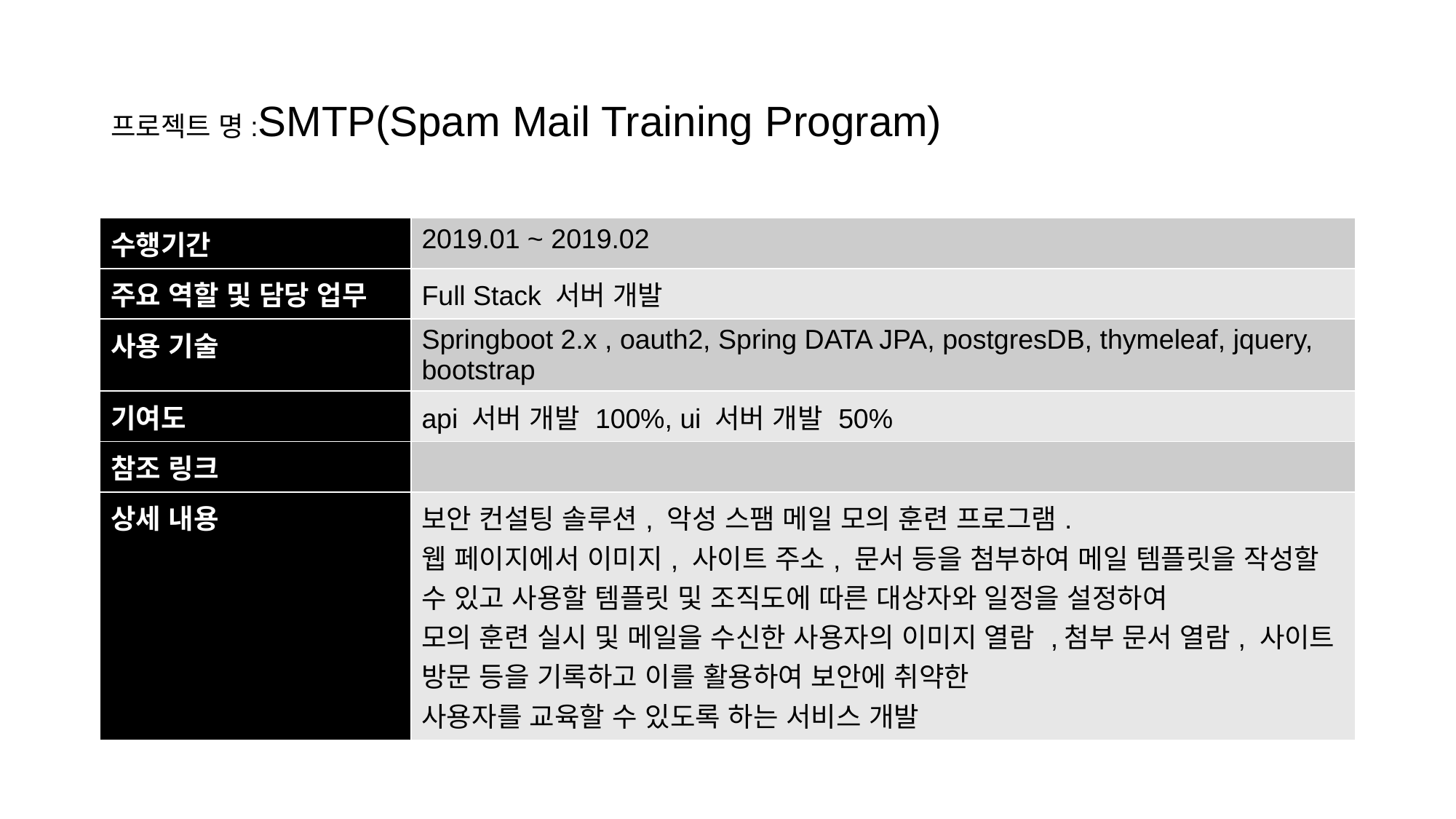

# 프로젝트 명:SMTP(Spam Mail Training Program)
| 수행기간 | 2019.01 ~ 2019.02 |
| --- | --- |
| 주요 역할 및 담당 업무 | Full Stack 서버 개발 |
| 사용 기술 | Springboot 2.x , oauth2, Spring DATA JPA, postgresDB, thymeleaf, jquery, bootstrap |
| 기여도 | api 서버 개발 100%, ui 서버 개발 50% |
| 참조 링크 |  |
| 상세 내용 | 보안 컨설팅 솔루션, 악성 스팸 메일 모의 훈련 프로그램.  웹 페이지에서 이미지, 사이트 주소, 문서 등을 첨부하여 메일 템플릿을 작성할 수 있고 사용할 템플릿 및 조직도에 따른 대상자와 일정을 설정하여 모의 훈련 실시 및 메일을 수신한 사용자의 이미지 열람 ,첨부 문서 열람, 사이트 방문 등을 기록하고 이를 활용하여 보안에 취약한  사용자를 교육할 수 있도록 하는 서비스 개발 |